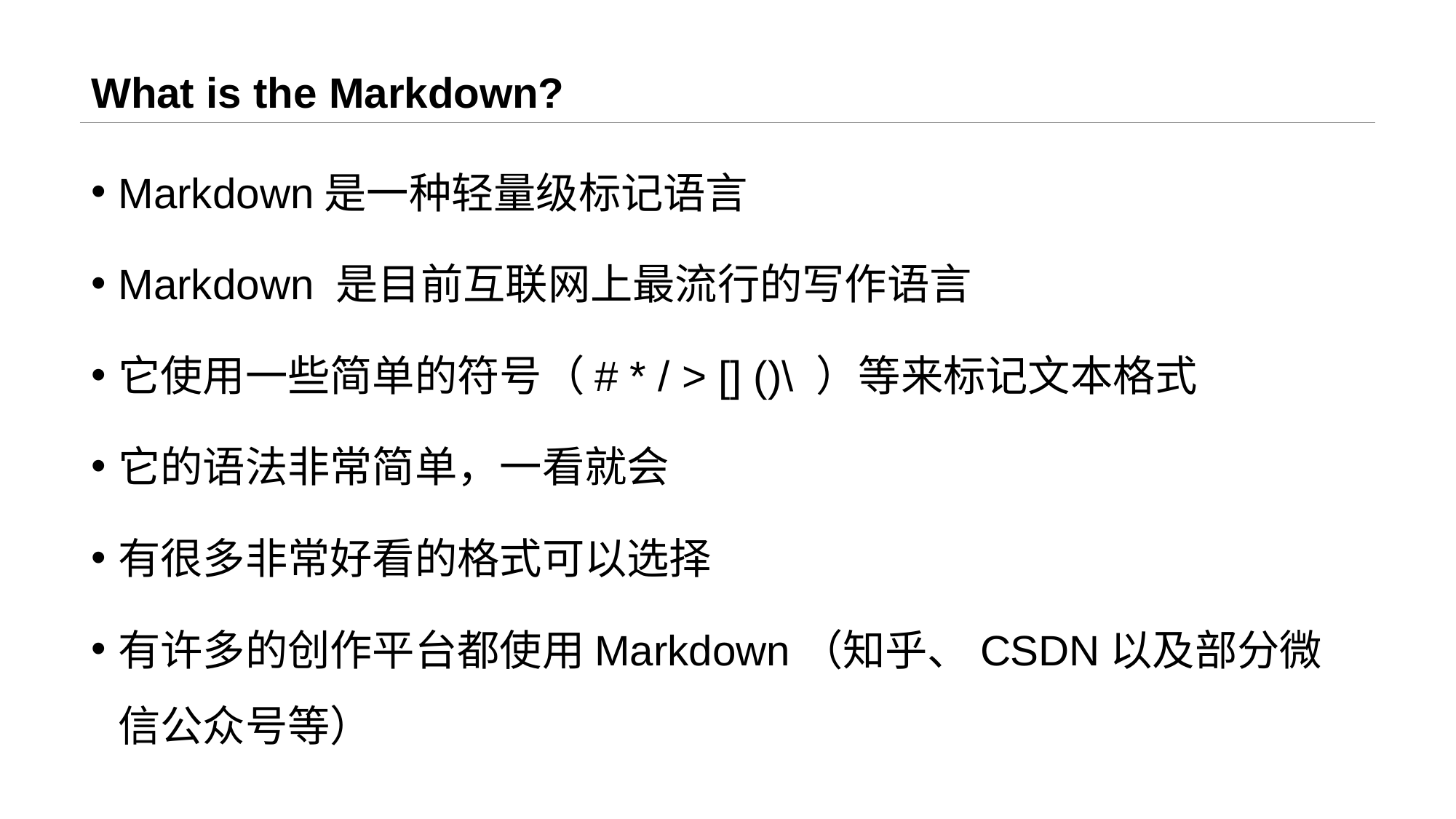

# What is the Markdown?
Markdown是一种轻量级标记语言
Markdown 是目前互联网上最流行的写作语言
它使用一些简单的符号（# * / > [] ()\ ）等来标记文本格式
它的语法非常简单，一看就会
有很多非常好看的格式可以选择
有许多的创作平台都使用Markdown（知乎、CSDN以及部分微信公众号等）